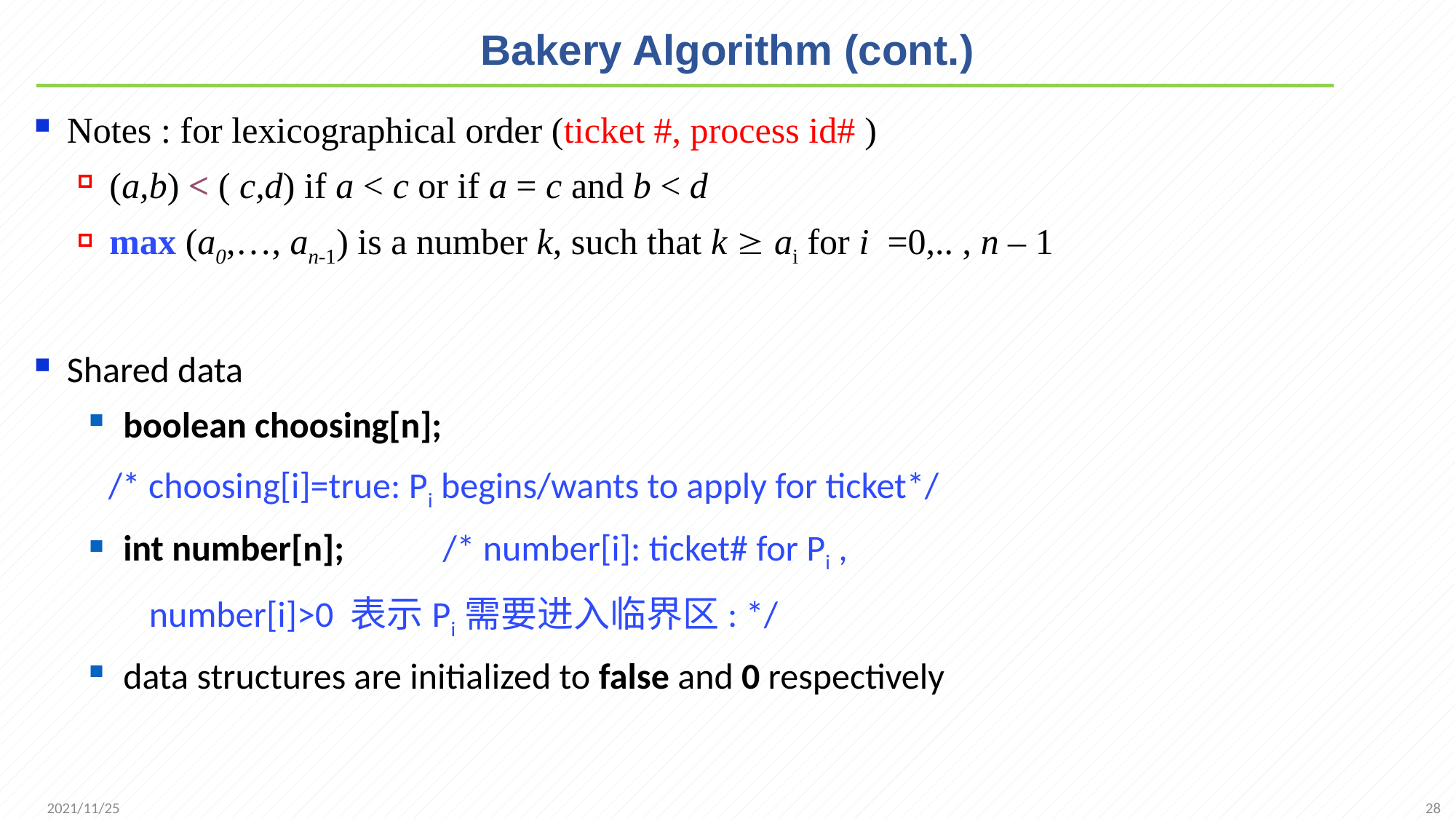

# Bakery Algorithm (cont.)
Notes : for lexicographical order (ticket #, process id# )
(a,b) < ( c,d) if a < c or if a = c and b < d
max (a0,…, an-1) is a number k, such that k ≥ ai for i  =0,.. , n – 1

Shared data
boolean choosing[n];
         /* choosing[i]=true: Pi begins/wants to apply for ticket*/
int number[n];            /* number[i]: ticket# for Pi ,
              number[i]>0 表示Pi需要进入临界区: */
data structures are initialized to false and 0 respectively

28
2021/11/25